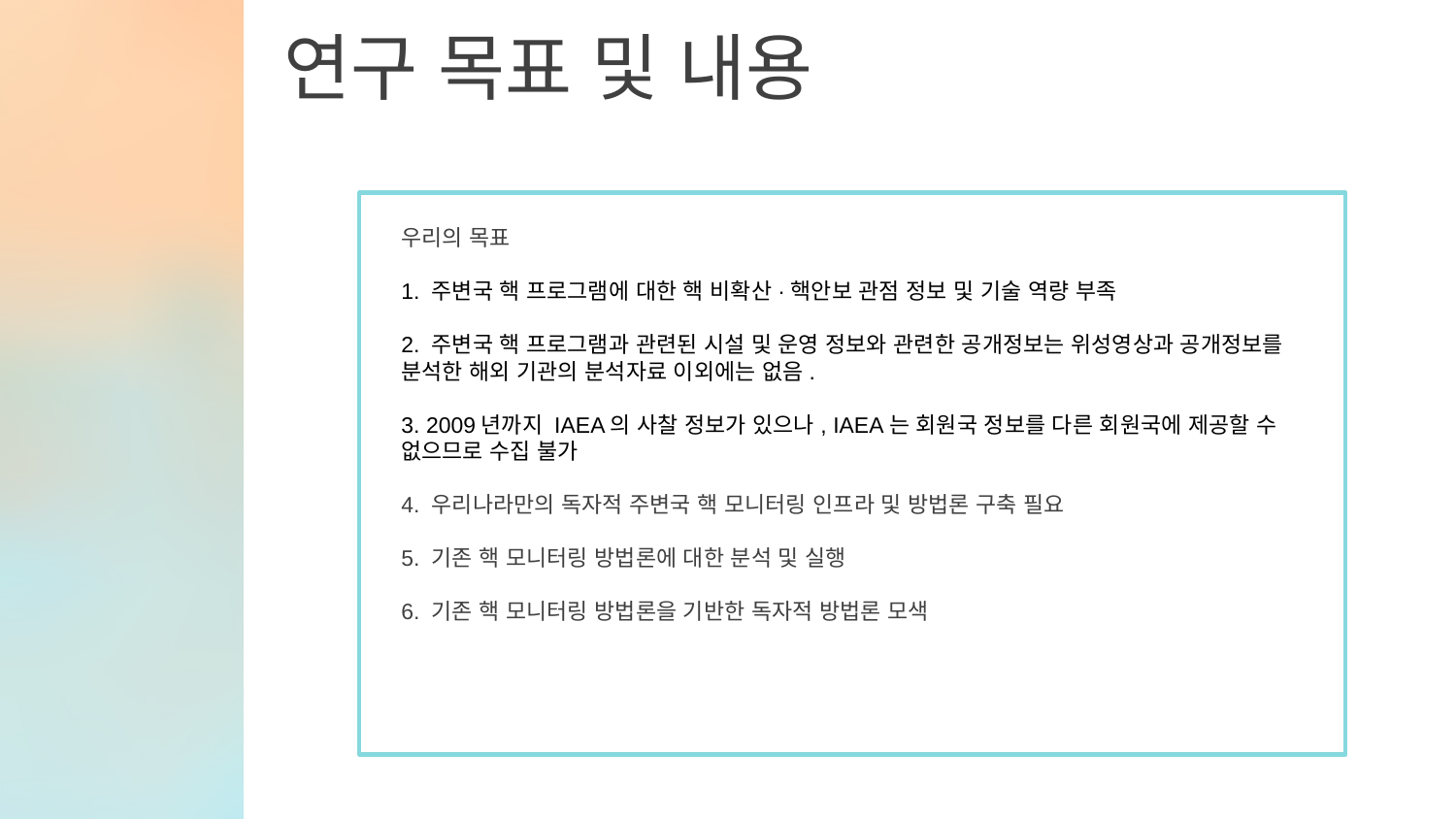

연구 목표 및 내용

우리의 목표

1. 주변국 핵 프로그램에 대한 핵 비확산·핵안보 관점 정보 및 기술 역량 부족

2. 주변국 핵 프로그램과 관련된 시설 및 운영 정보와 관련한 공개정보는 위성영상과 공개정보를 분석한 해외 기관의 분석자료 이외에는 없음.

3. 2009년까지 IAEA의 사찰 정보가 있으나, IAEA는 회원국 정보를 다른 회원국에 제공할 수 없으므로 수집 불가

4. 우리나라만의 독자적 주변국 핵 모니터링 인프라 및 방법론 구축 필요

5. 기존 핵 모니터링 방법론에 대한 분석 및 실행

6. 기존 핵 모니터링 방법론을 기반한 독자적 방법론 모색